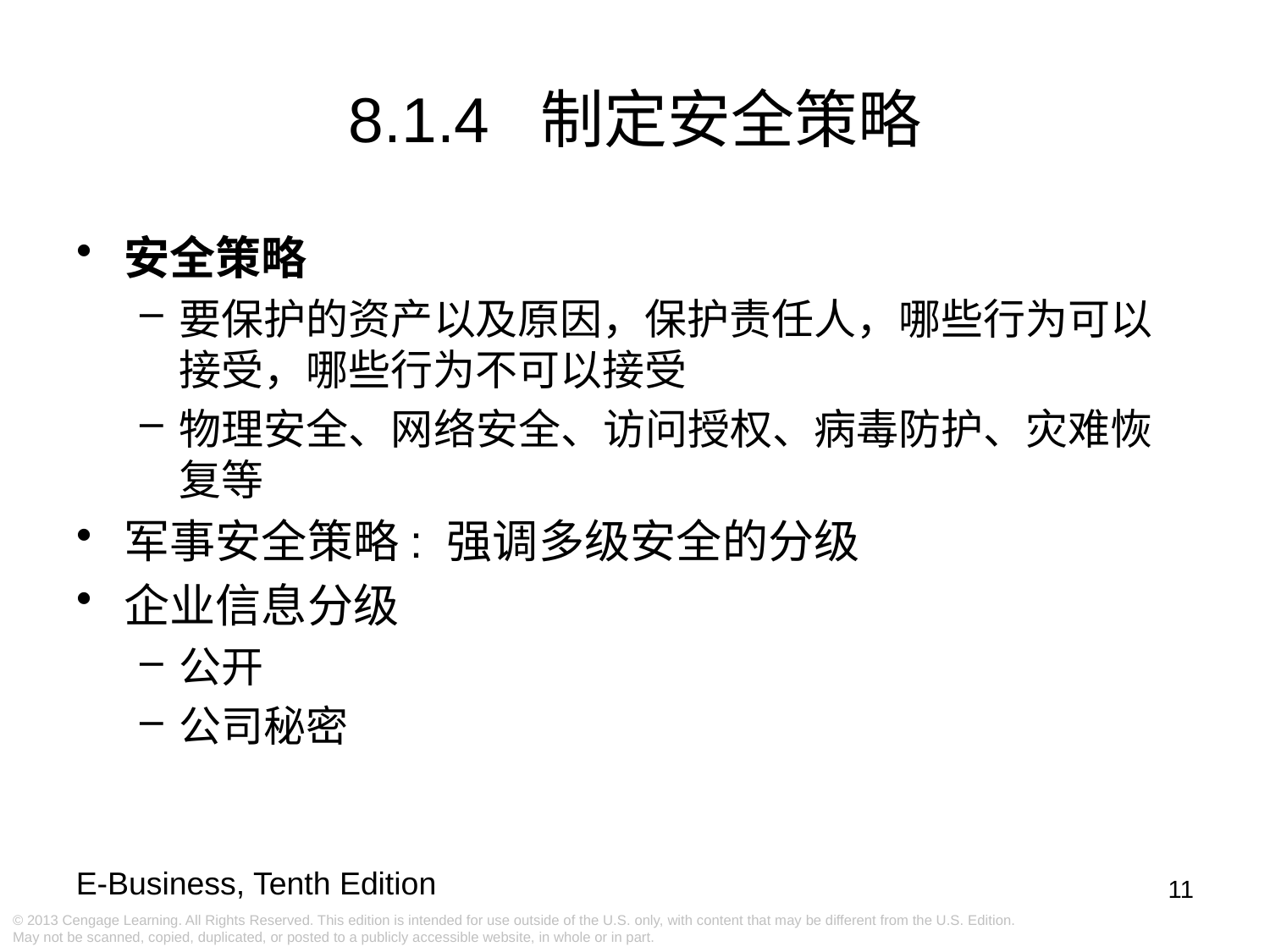

8.1.4  制定安全策略
安全策略
要保护的资产以及原因，保护责任人，哪些行为可以接受，哪些行为不可以接受
物理安全、网络安全、访问授权、病毒防护、灾难恢复等
军事安全策略: 强调多级安全的分级
企业信息分级
公开
公司秘密
11